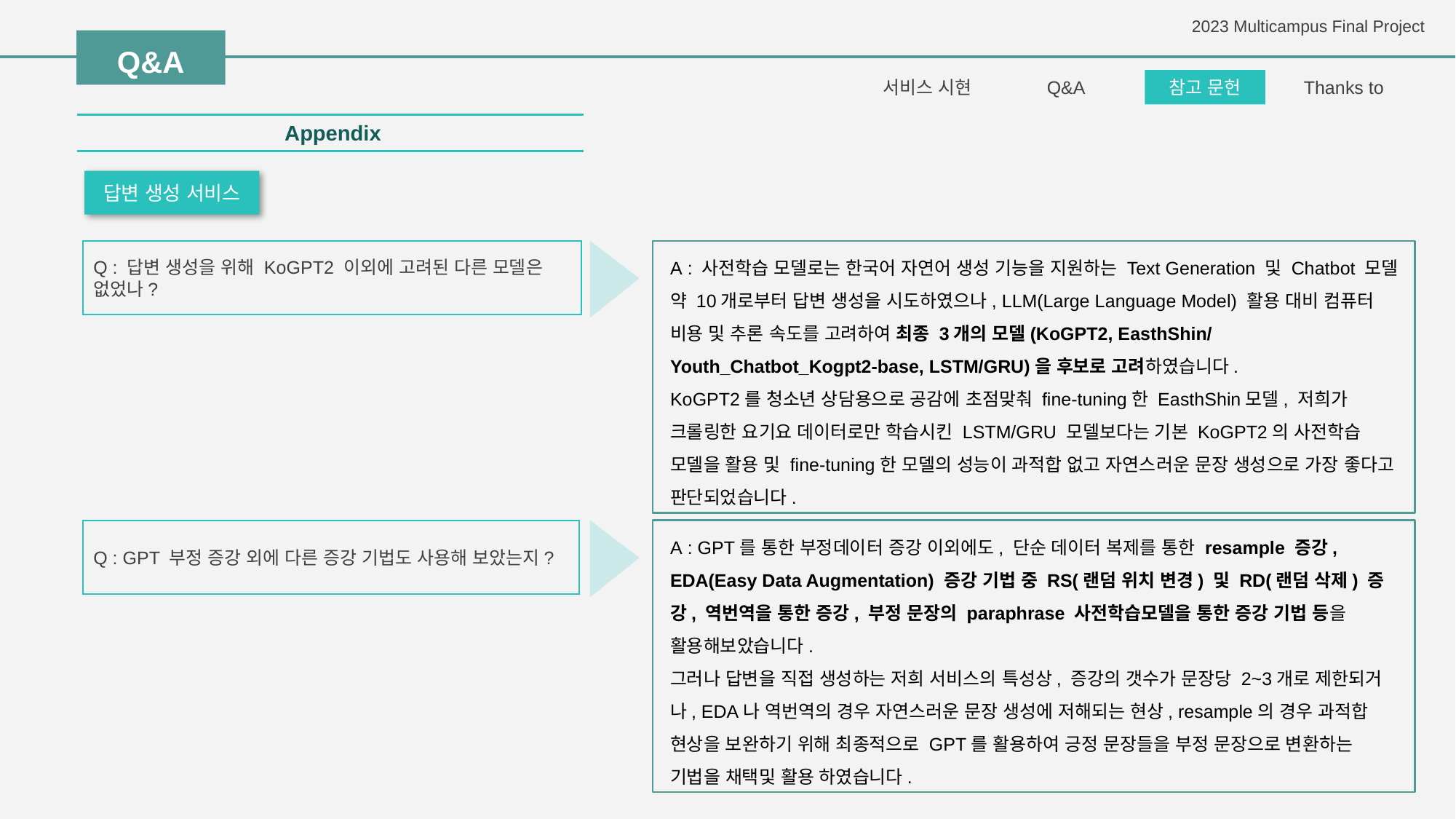

Q&A
서비스 시현
Q&A
참고 문헌
Thanks to
Appendix
답변 생성 서비스
Q : 답변 생성을 위해 KoGPT2 이외에 고려된 다른 모델은 없었나?
A : 사전학습 모델로는 한국어 자연어 생성 기능을 지원하는 Text Generation 및 Chatbot 모델 약 10개로부터 답변 생성을 시도하였으나, LLM(Large Language Model) 활용 대비 컴퓨터 비용 및 추론 속도를 고려하여 최종 3개의 모델(KoGPT2, EasthShin/Youth_Chatbot_Kogpt2-base, LSTM/GRU)을 후보로 고려하였습니다.
KoGPT2를 청소년 상담용으로 공감에 초점맞춰 fine-tuning한 EasthShin모델, 저희가 크롤링한 요기요 데이터로만 학습시킨 LSTM/GRU 모델보다는 기본 KoGPT2의 사전학습 모델을 활용 및 fine-tuning한 모델의 성능이 과적합 없고 자연스러운 문장 생성으로 가장 좋다고 판단되었습니다.

Q : GPT 부정 증강 외에 다른 증강 기법도 사용해 보았는지?
A : GPT를 통한 부정데이터 증강 이외에도, 단순 데이터 복제를 통한 resample 증강, EDA(Easy Data Augmentation) 증강 기법 중 RS(랜덤 위치 변경) 및 RD(랜덤 삭제) 증강, 역번역을 통한 증강, 부정 문장의 paraphrase 사전학습모델을 통한 증강 기법 등을 활용해보았습니다.
그러나 답변을 직접 생성하는 저희 서비스의 특성상, 증강의 갯수가 문장당 2~3개로 제한되거나, EDA나 역번역의 경우 자연스러운 문장 생성에 저해되는 현상, resample의 경우 과적합 현상을 보완하기 위해 최종적으로 GPT를 활용하여 긍정 문장들을 부정 문장으로 변환하는 기법을 채택및 활용 하였습니다.